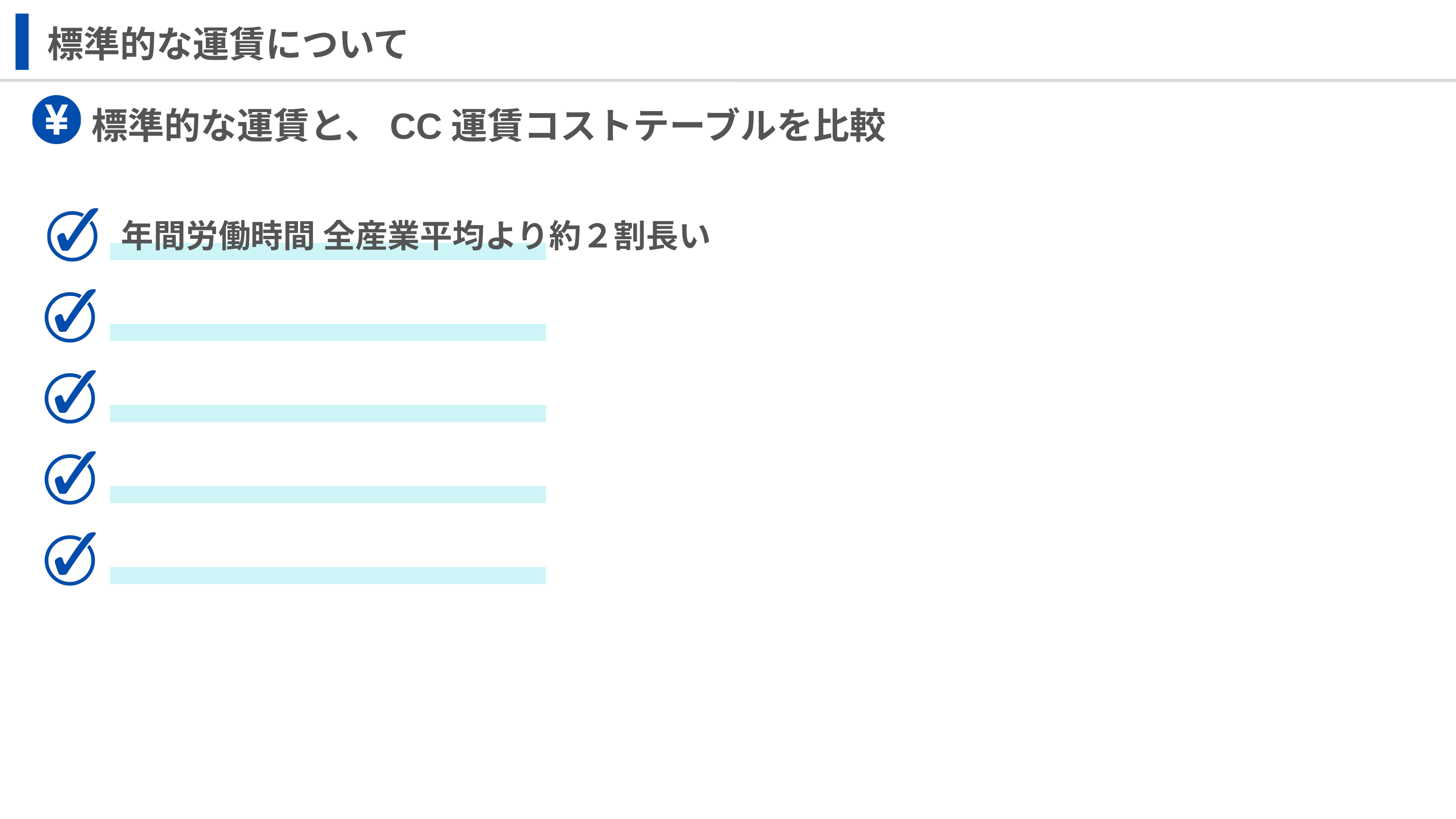

標準的な運賃について

標準的な運賃と、CC運賃コストテーブルを比較

年間労働時間 全産業平均より約２割長い